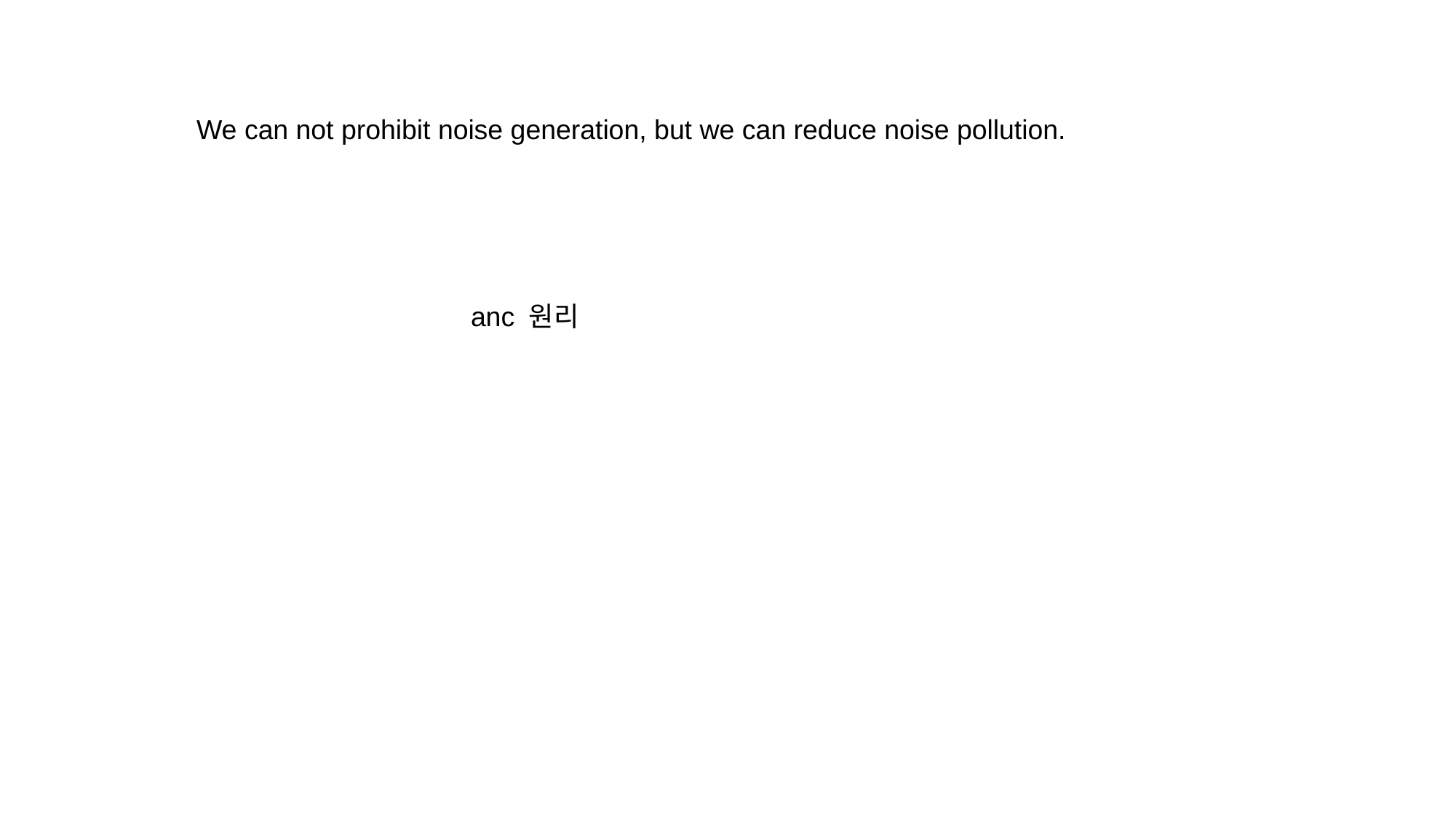

We can not prohibit noise generation, but we can reduce noise pollution.

anc 원리